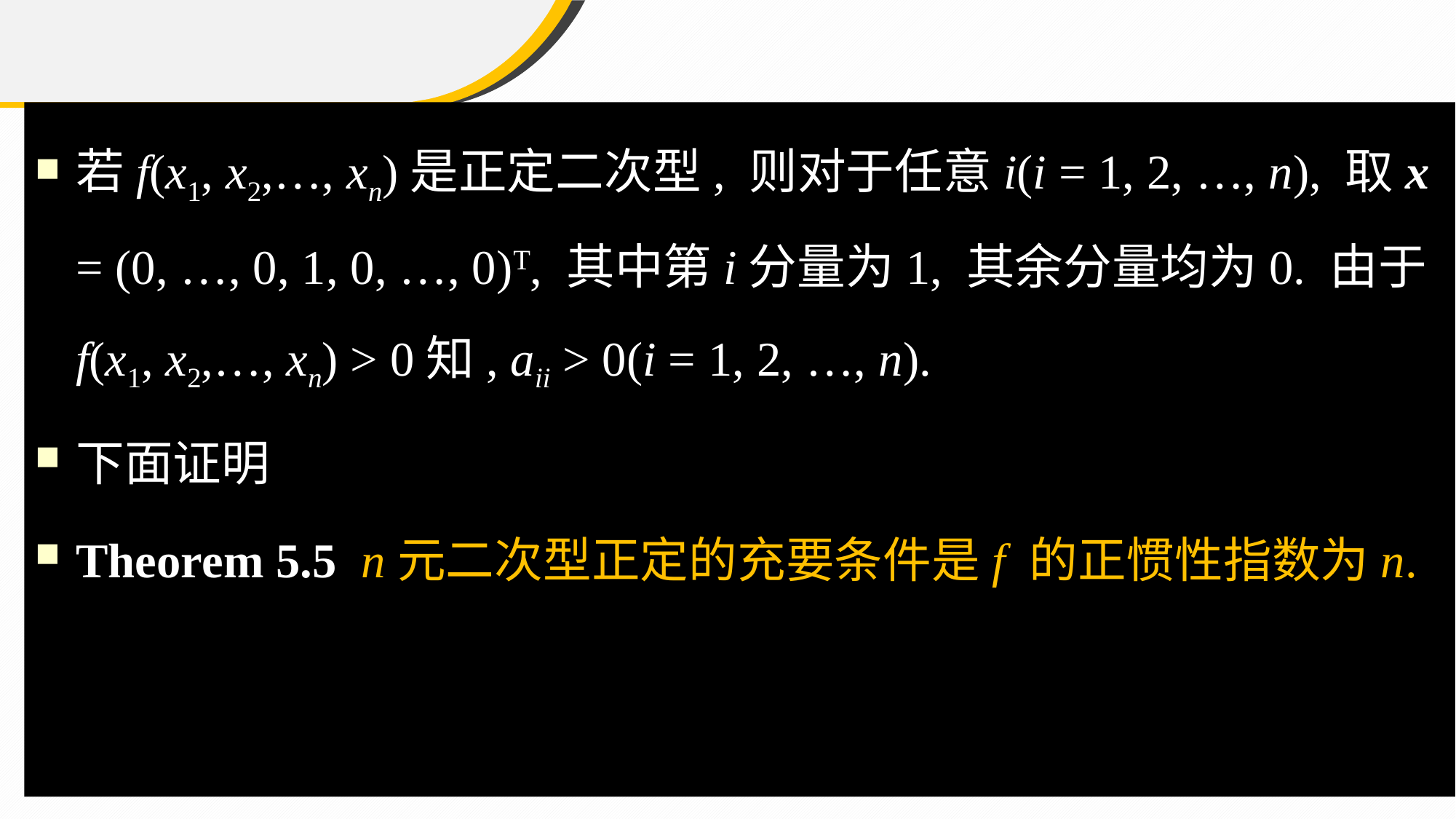

若f(x1, x2,…, xn)是正定二次型, 则对于任意i(i = 1, 2, …, n), 取x = (0, …, 0, 1, 0, …, 0)T, 其中第i分量为1, 其余分量均为0. 由于f(x1, x2,…, xn) > 0知, aii > 0(i = 1, 2, …, n).
下面证明
Theorem 5.5  n元二次型正定的充要条件是f 的正惯性指数为n.